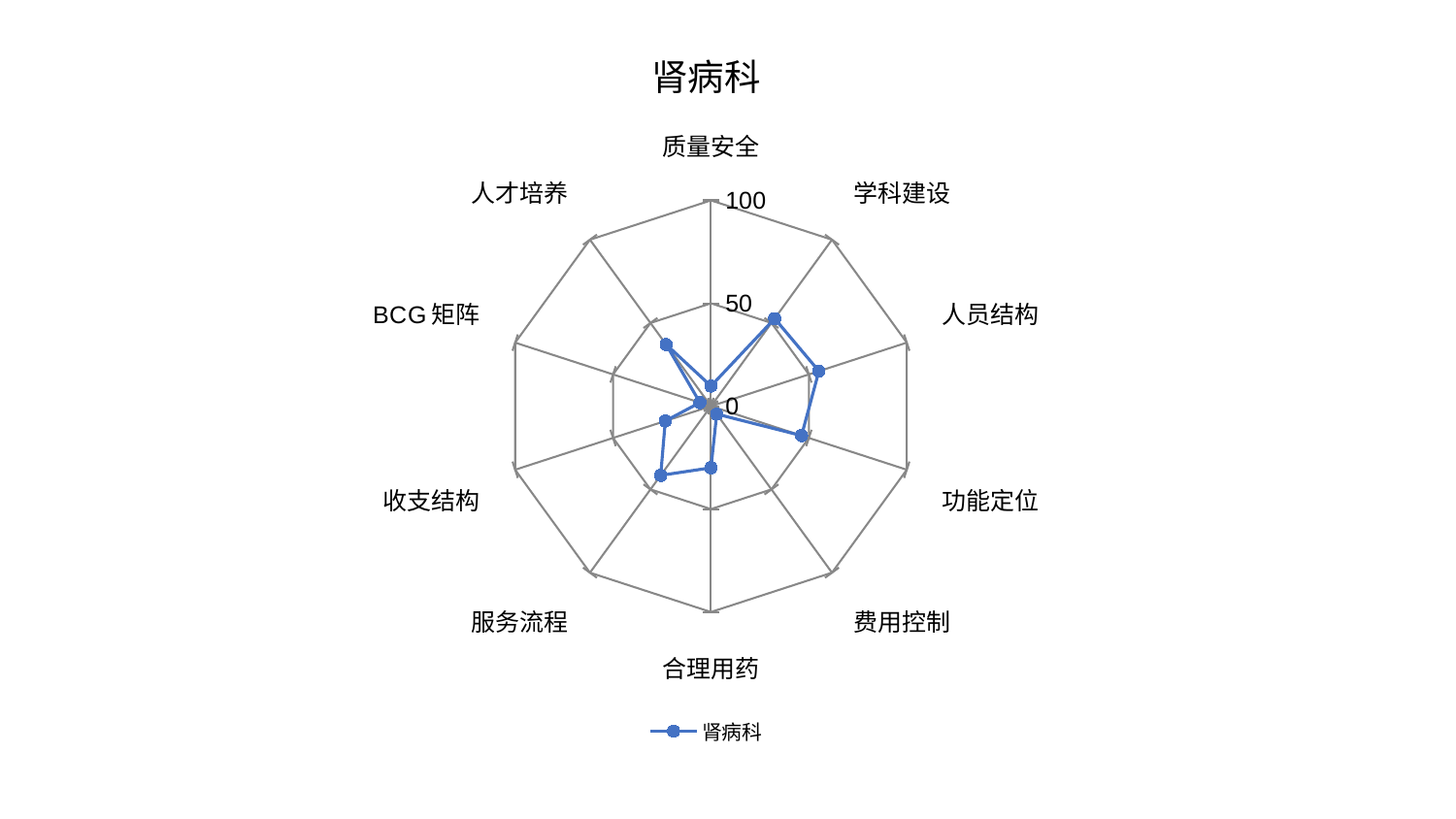

### Chart: 肾病科

| Category | 肾病科 |
|---|---|
| 质量安全 | 9.753062662158298 |
| 学科建设 | 52.63509506584947 |
| 人员结构 | 55.14497234259284 |
| 功能定位 | 46.274669793498454 |
| 费用控制 | 4.778331655686751 |
| 合理用药 | 29.930405576942686 |
| 服务流程 | 41.56484713079709 |
| 收支结构 | 23.334883563806333 |
| BCG矩阵 | 5.66231186345864 |
| 人才培养 | 37.028792218924345 |
127